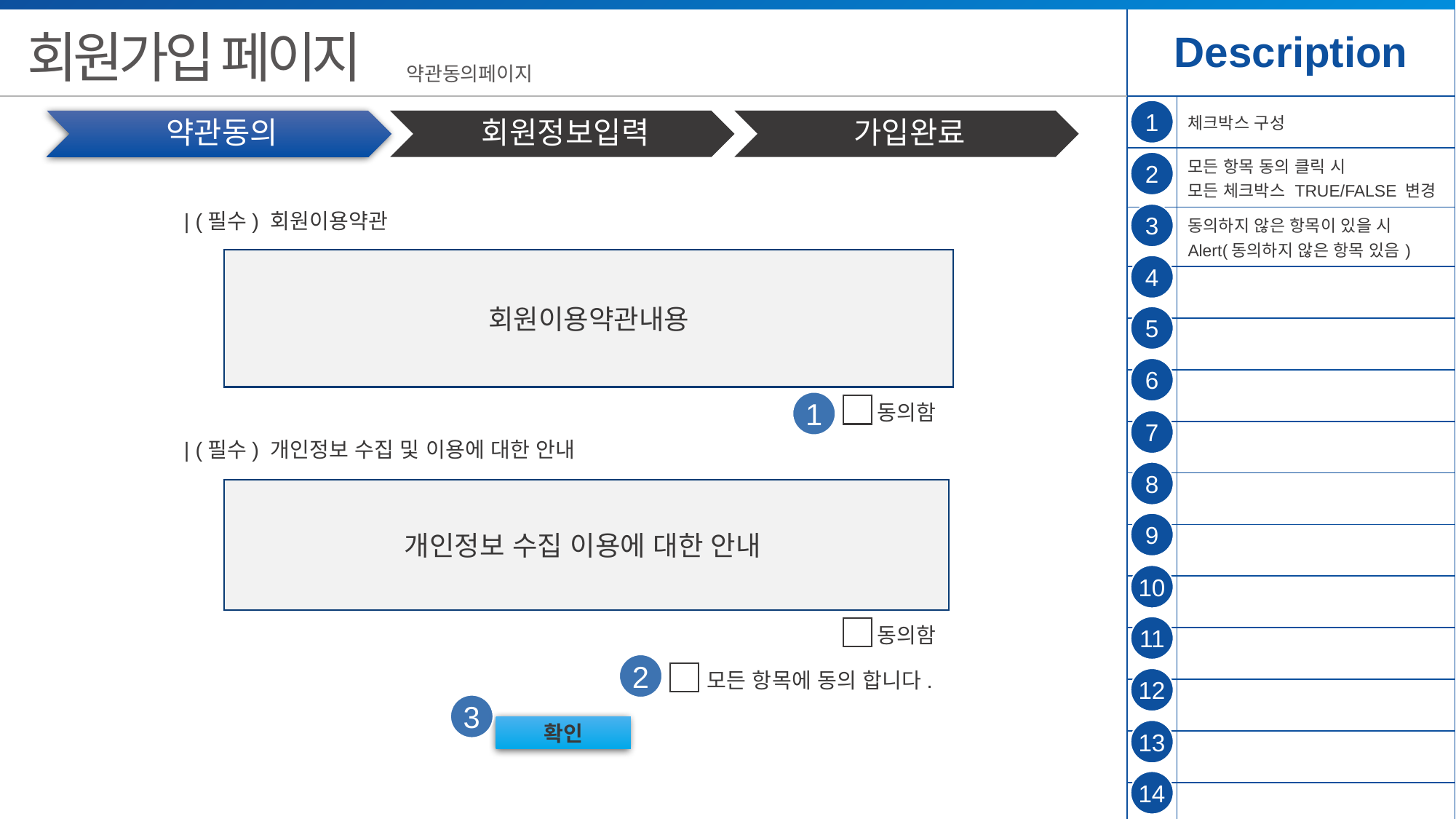

| Description |  |
| --- | --- |
|  | 체크박스 구성 |
|  | 모든 항목 동의 클릭 시 모든 체크박스 TRUE/FALSE 변경 |
|  | 동의하지 않은 항목이 있을 시 Alert(동의하지 않은 항목 있음) |
|  |  |
|  |  |
|  |  |
|  |  |
|  |  |
|  |  |
|  |  |
|  |  |
|  |  |
|  |  |
|  |  |
회원가입 페이지
약관동의페이지
1
약관동의
회원정보입력
가입완료
2
| (필수) 회원이용약관
3
회원이용약관내용
4
5
6
1
동의함

7
| (필수) 개인정보 수집 및 이용에 대한 안내
8
개인정보 수집 이용에 대한 안내
9
10
동의함
11

2
모든 항목에 동의 합니다.

12
3
확인
13
14